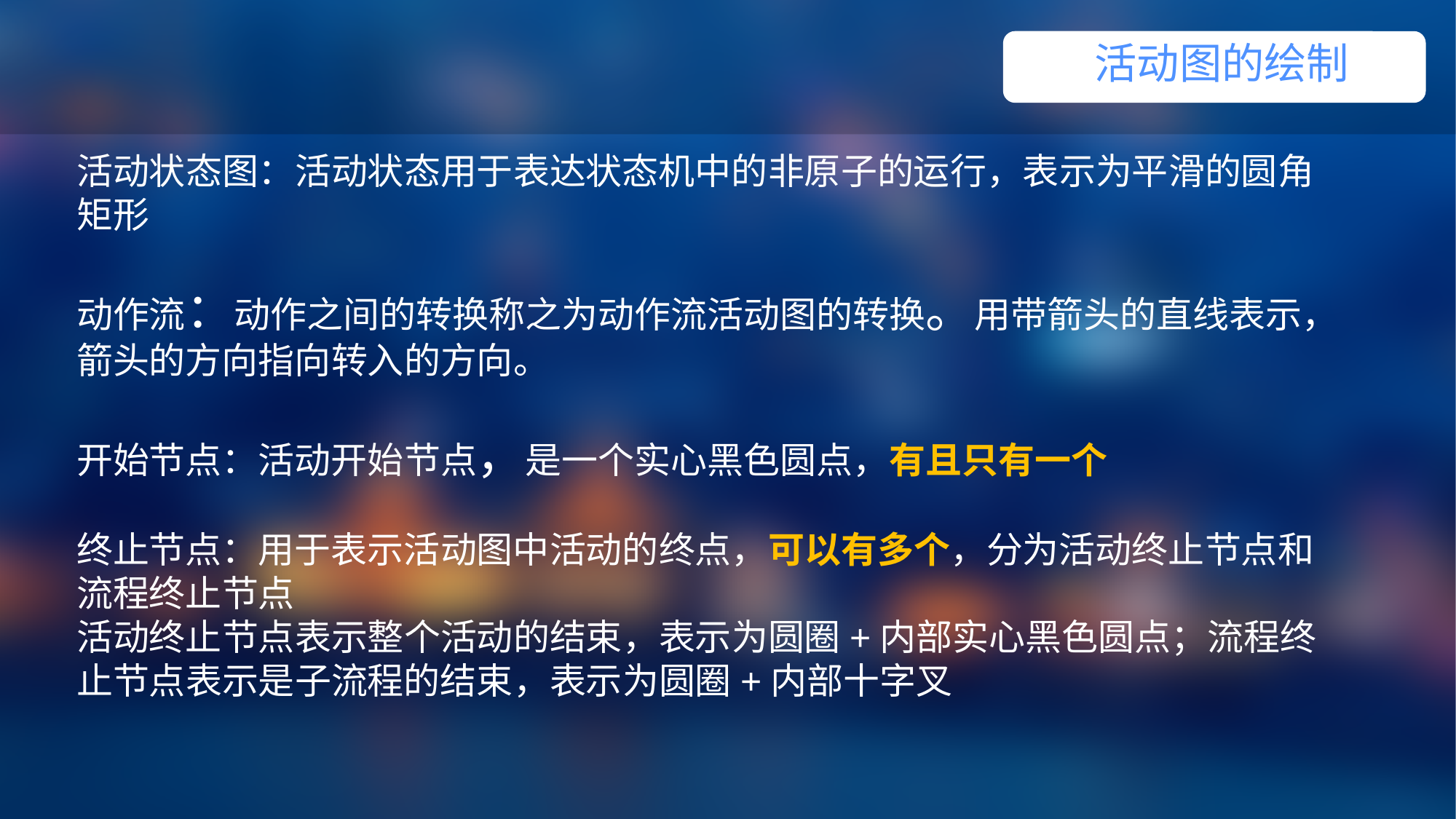

活动图的绘制
活动状态图：活动状态用于表达状态机中的非原子的运行，表示为平滑的圆角矩形

动作流：动作之间的转换称之为动作流活动图的转换。用带箭头的直线表示，箭头的方向指向转入的方向。

开始节点：活动开始节点，是一个实心黑色圆点，有且只有一个

终止节点：用于表示活动图中活动的终点，可以有多个，分为活动终止节点和流程终止节点
活动终止节点表示整个活动的结束，表示为圆圈+内部实心黑色圆点；流程终止节点表示是子流程的结束，表示为圆圈+内部十字叉